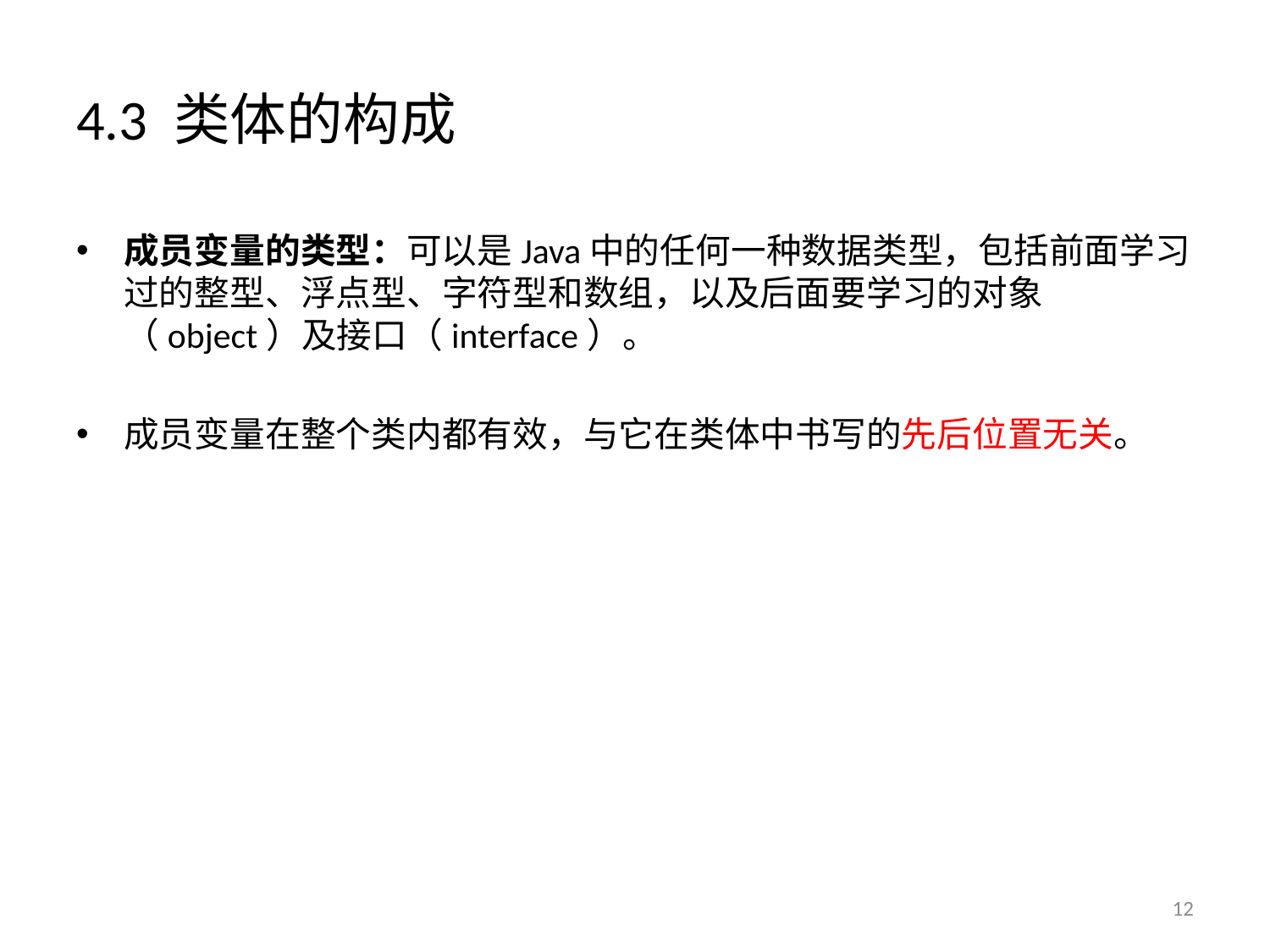

# 4.3 类体的构成
成员变量的类型：可以是Java中的任何一种数据类型，包括前面学习过的整型、浮点型、字符型和数组，以及后面要学习的对象（object）及接口（interface）。

成员变量在整个类内都有效，与它在类体中书写的先后位置无关。
12